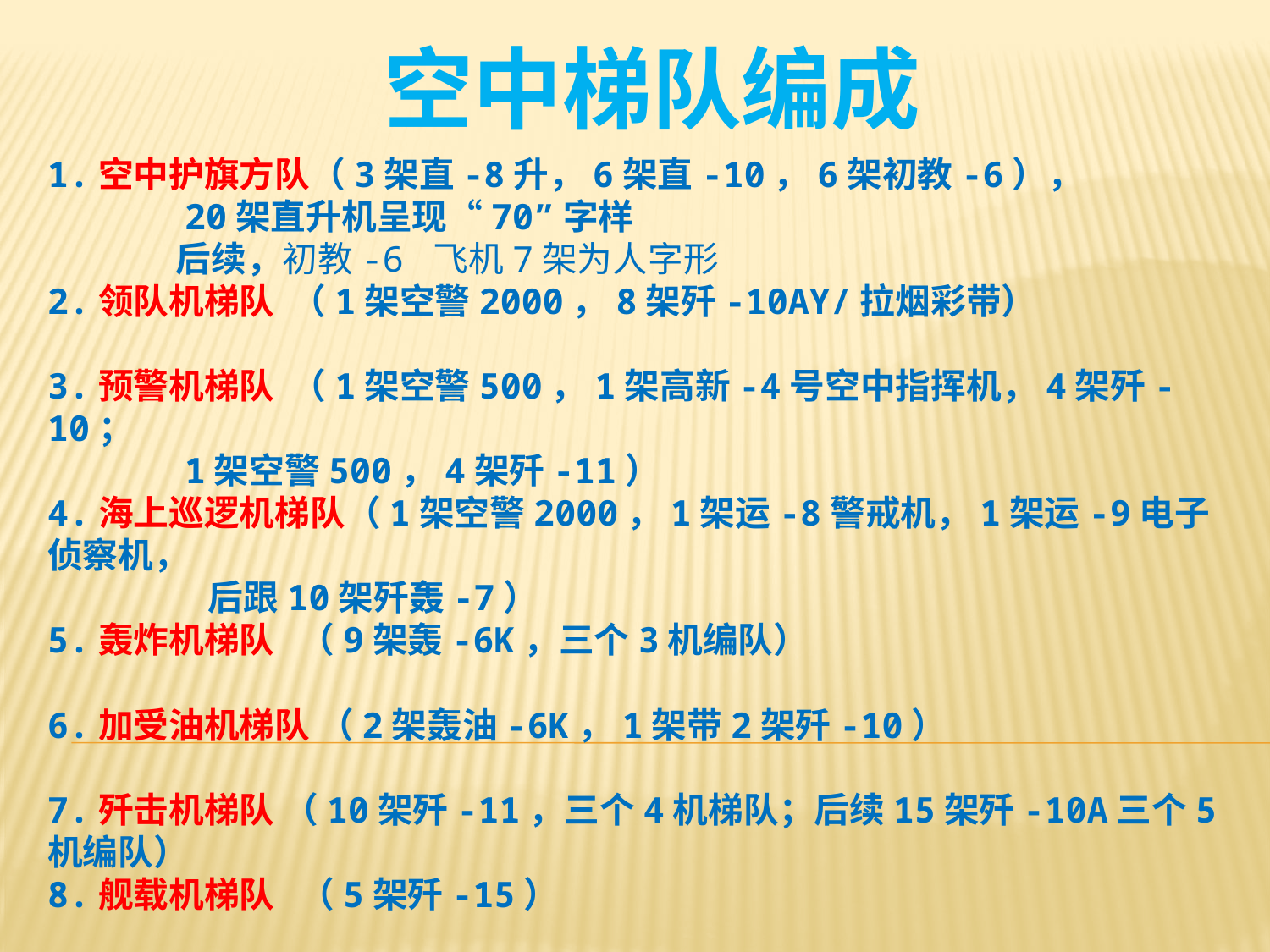

空中梯队编成
# 1.空中护旗方队（3架直-8升，6架直-10，6架初教-6）， 20架直升机呈现“70”字样 后续，初教-6 飞机7架为人字形 2.领队机梯队  （1架空警2000，8架歼-10AY/拉烟彩带） 3.预警机梯队  （1架空警500，1架高新-4号空中指挥机，4架歼-10； 1架空警500，4架歼-11） 4.海上巡逻机梯队（1架空警2000，1架运-8警戒机，1架运-9电子侦察机， 后跟10架歼轰-7） 5.轰炸机梯队   （9架轰-6K，三个3机编队） 6.加受油机梯队 （2架轰油-6K，1架带2架歼-10） 7.歼击机梯队 （10架歼-11，三个4机梯队；后续15架歼-10A三个5机编队） 8.舰载机梯队   （5架歼-15） 9.武装直升机梯队   （武直-9二个9机人字队，武直-19二个9机人字队， 武直-10二个9机人字队，直-8一个7机人字队）